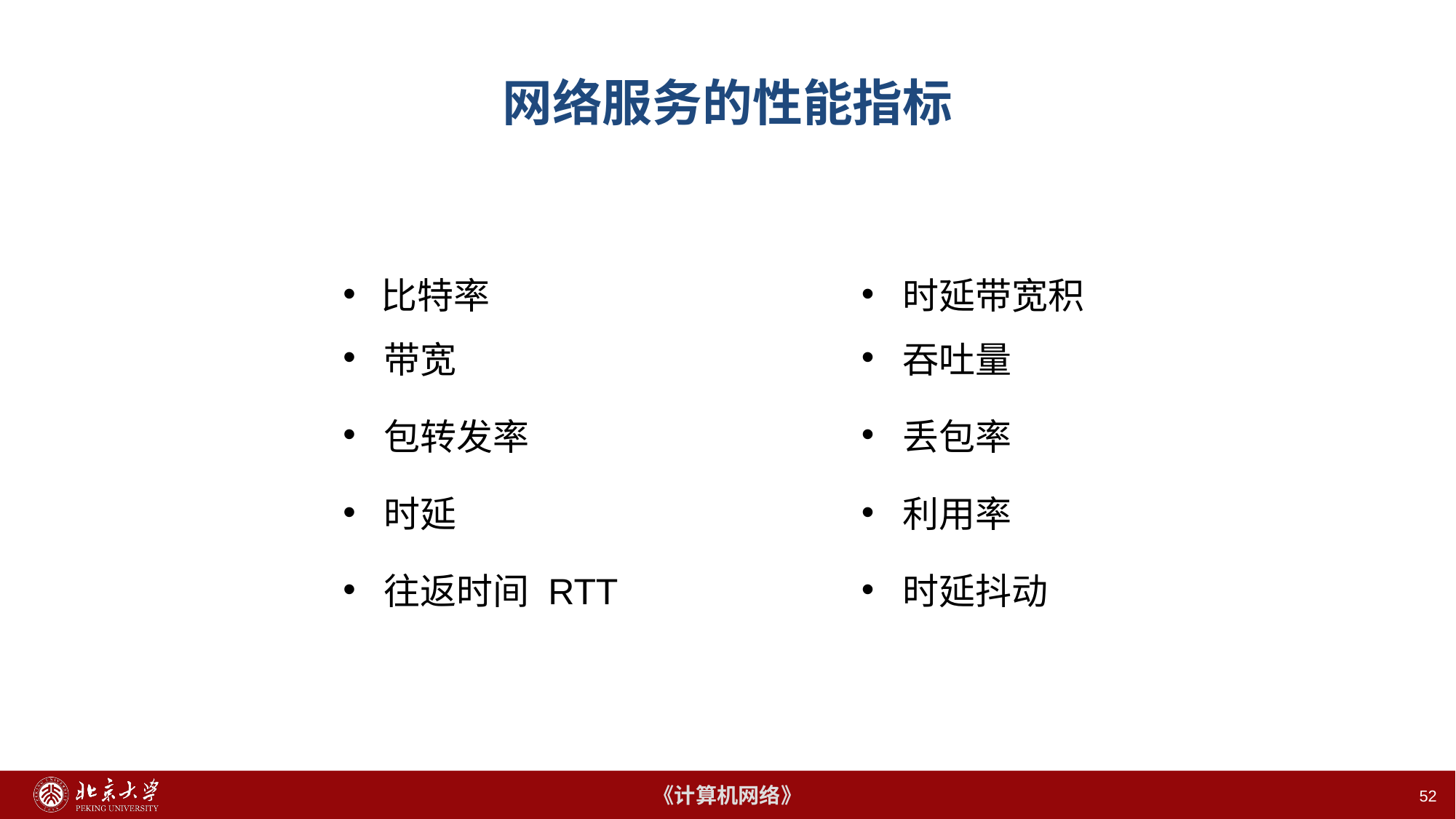

# 网络服务的性能指标
| 比特率 | 时延带宽积 |
| --- | --- |
| 带宽 | 吞吐量 |
| 包转发率 | 丢包率 |
| 时延 | 利用率 |
| 往返时间 RTT | 时延抖动 |
52